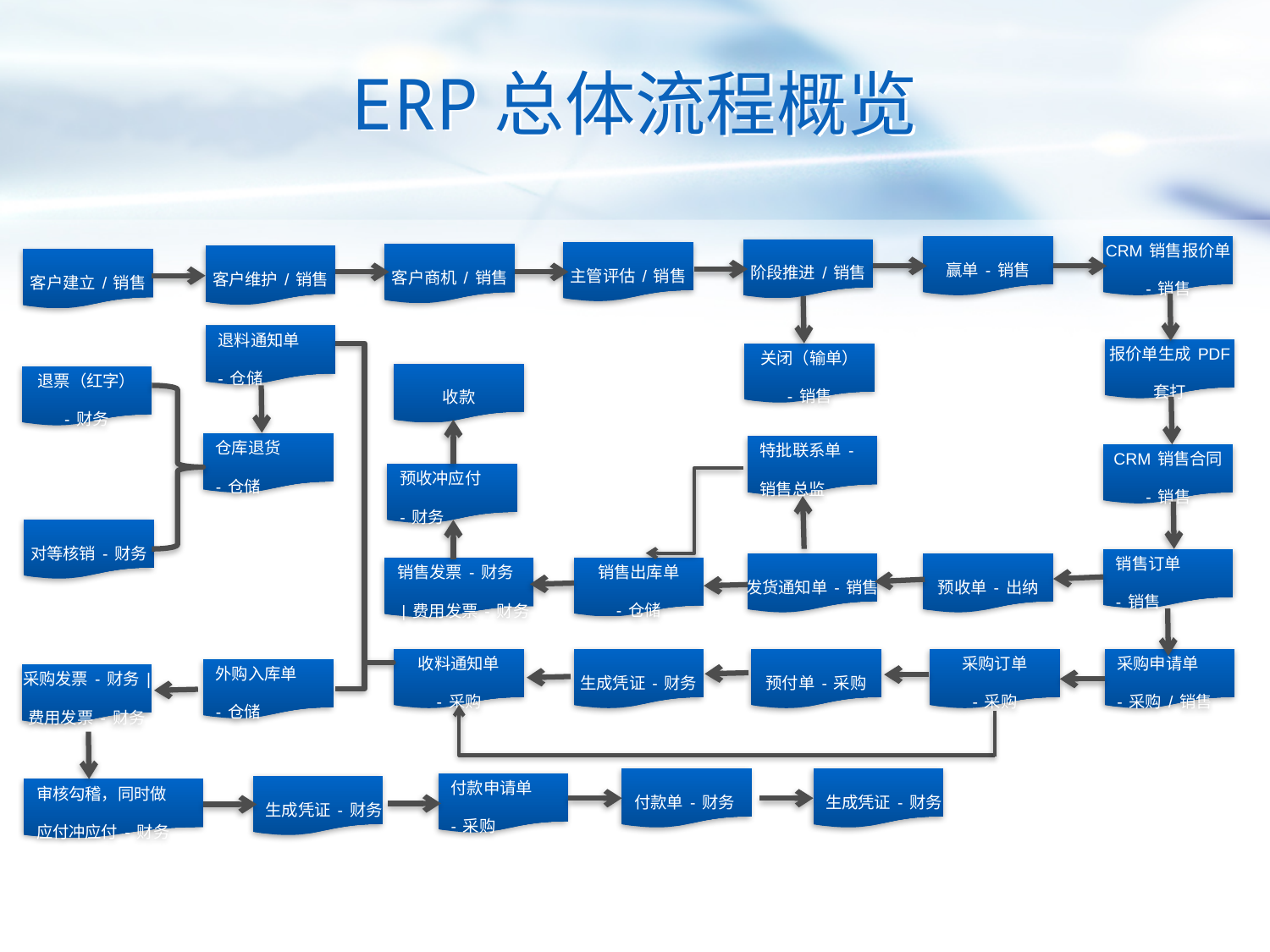

# ERP总体流程概览
赢单-销售
CRM销售报价单
-销售
阶段推进/销售
主管评估/销售
客户商机/销售
客户维护/销售
客户建立/销售
退料通知单
-仓储
报价单生成PDF
套打

关闭（输单）
-销售
收款
退票（红字）
-财务

仓库退货
-仓储
特批联系单-
销售总监
CRM销售合同
-销售
预收冲应付
-财务
对等核销-财务
销售订单
-销售
发货通知单-销售
预收单-出纳
销售出库单
-仓储
销售发票-财务
 |费用发票-财务
收料通知单
-采购
生成凭证-财务
预付单-采购
采购订单
-采购
采购申请单
-采购/销售
外购入库单
-仓储
采购发票-财务|
费用发票-财务
付款单-财务
生成凭证-财务
付款申请单
-采购
生成凭证-财务
审核勾稽，同时做
应付冲应付-财务